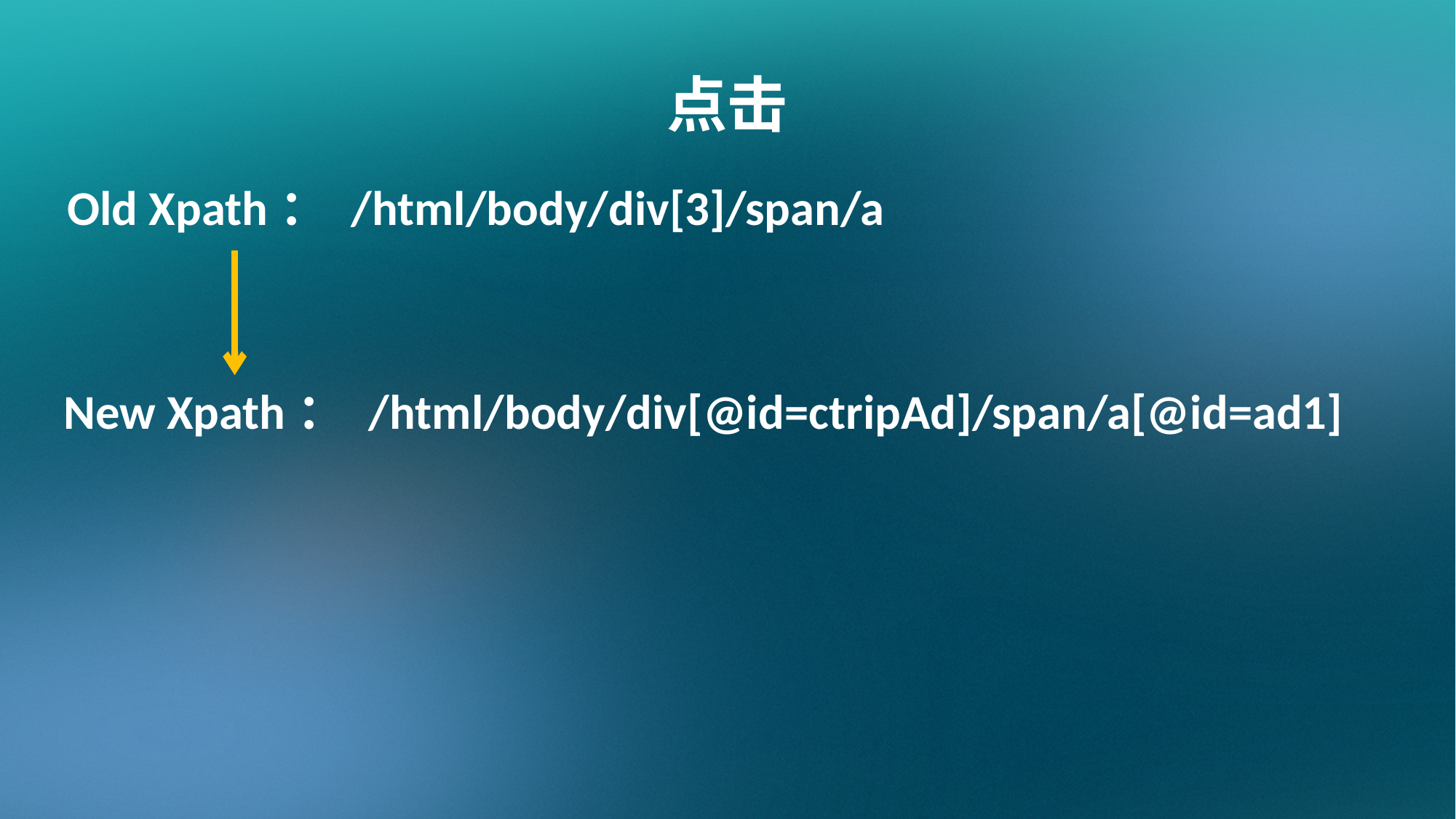

点击
Old Xpath： /html/body/div[3]/span/a
New Xpath： /html/body/div[@id=ctripAd]/span/a[@id=ad1]